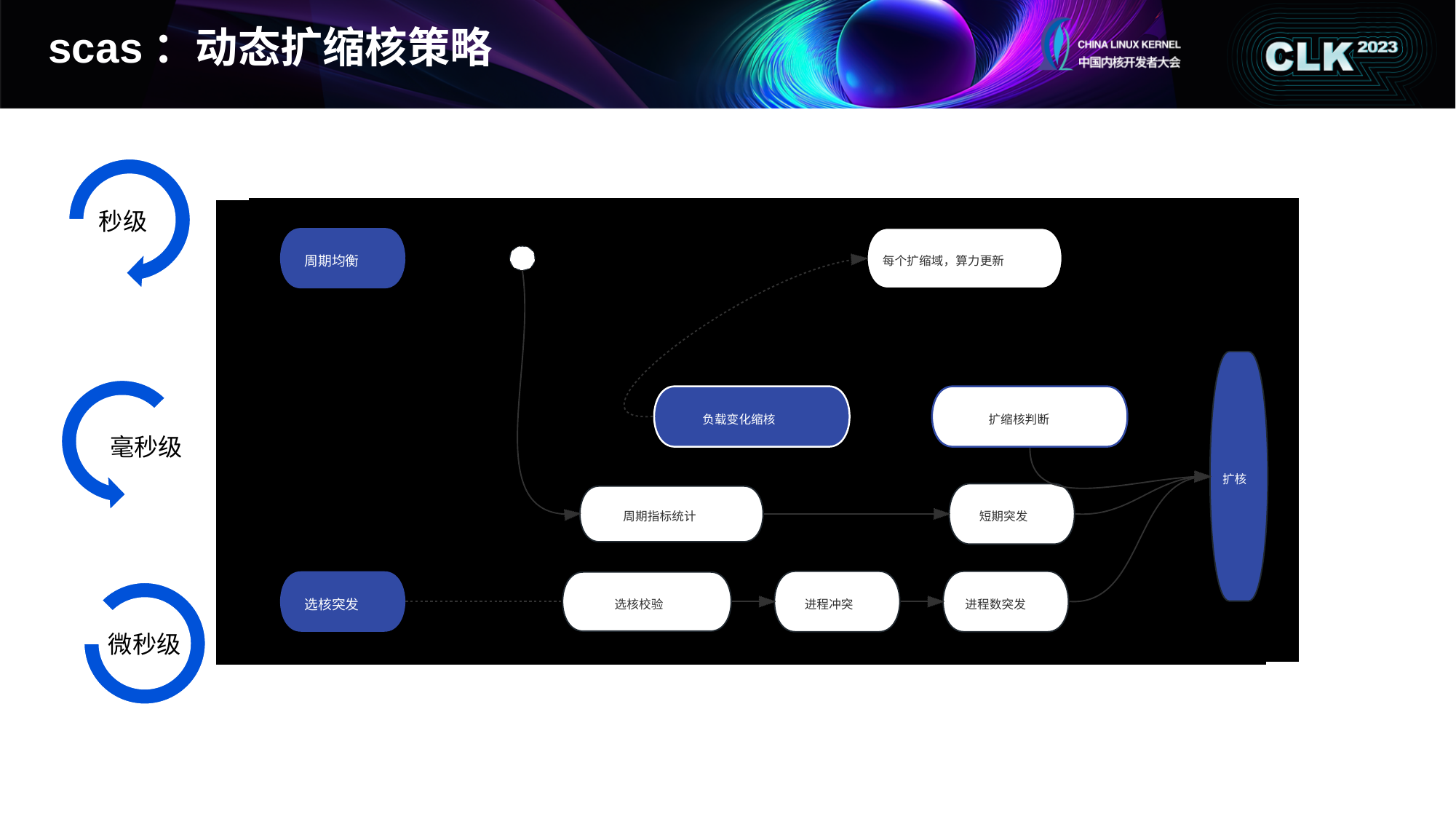

# scas：动态扩缩核策略

秒级
毫秒级
微秒级

周期均衡
每个扩缩域，算力更新

负载变化缩核
扩缩核判断

扩核

周期指标统计
短期突发

选核突发
选核校验
进程冲突
进程数突发